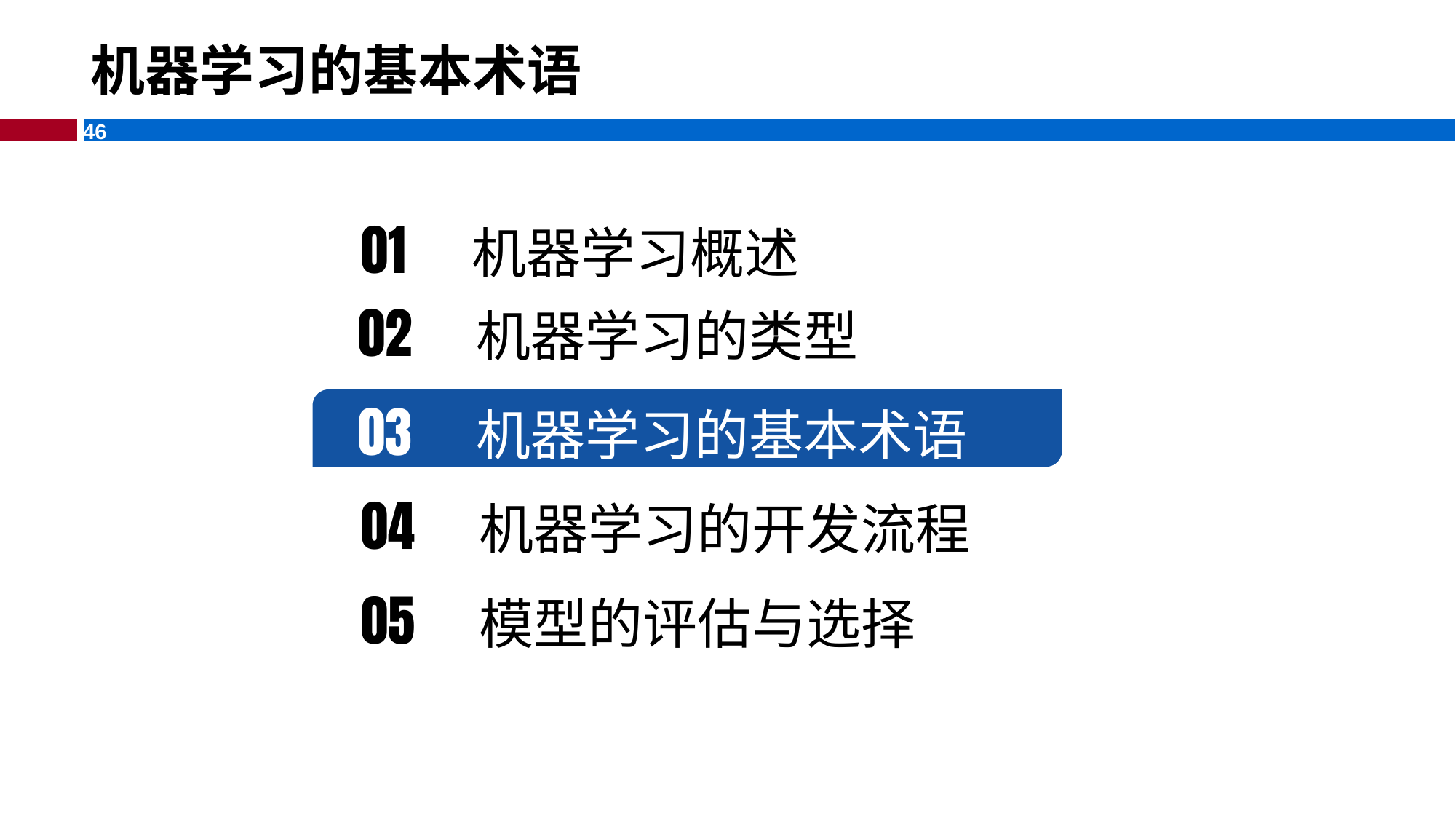

# 机器学习的基本术语
01    机器学习概述
02    机器学习的类型

03    机器学习的基本术语
04    机器学习的开发流程
05    模型的评估与选择